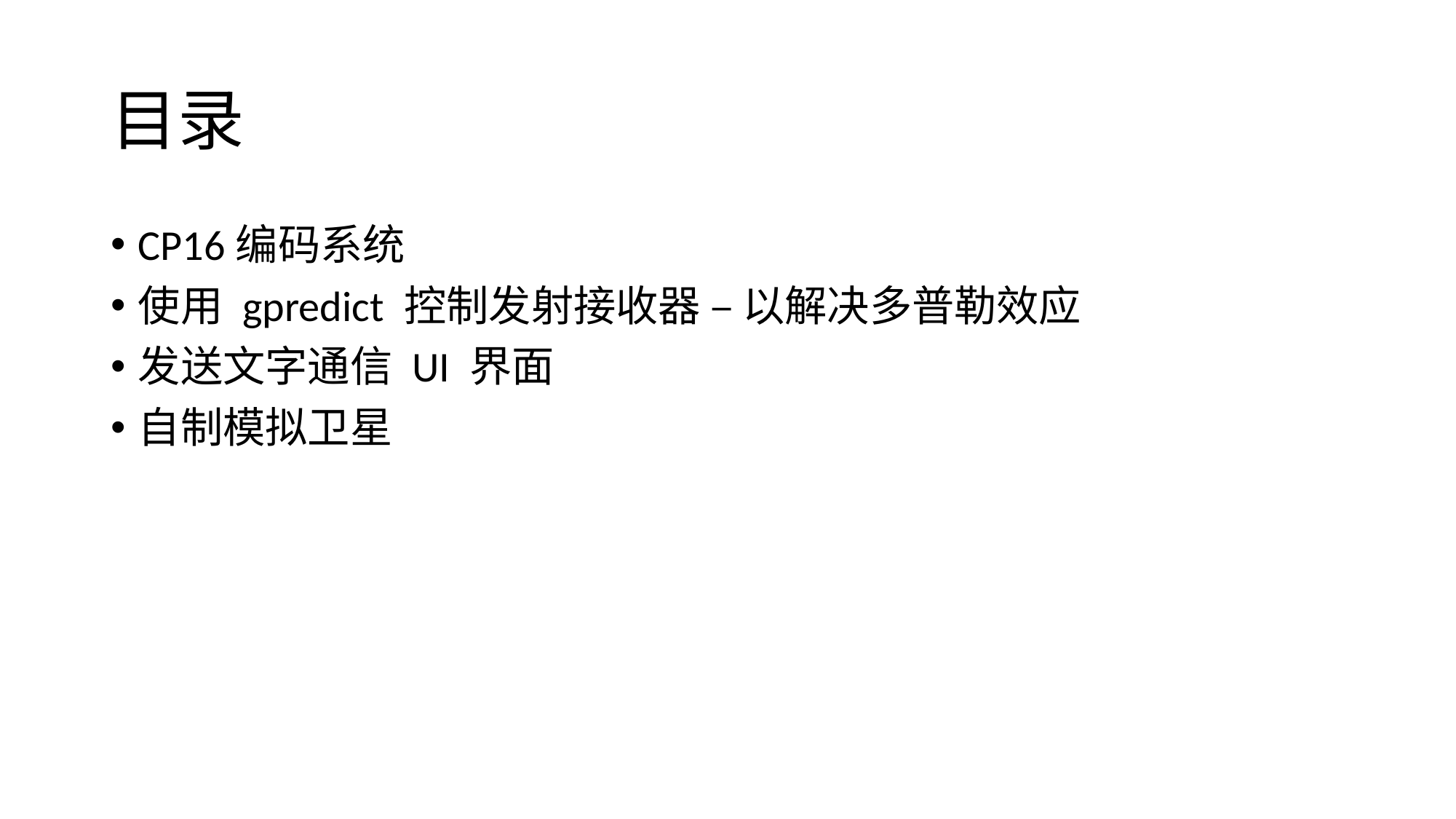

# 目录
CP16编码系统
使用 gpredict 控制发射接收器 – 以解决多普勒效应
发送文字通信 UI 界面
自制模拟卫星